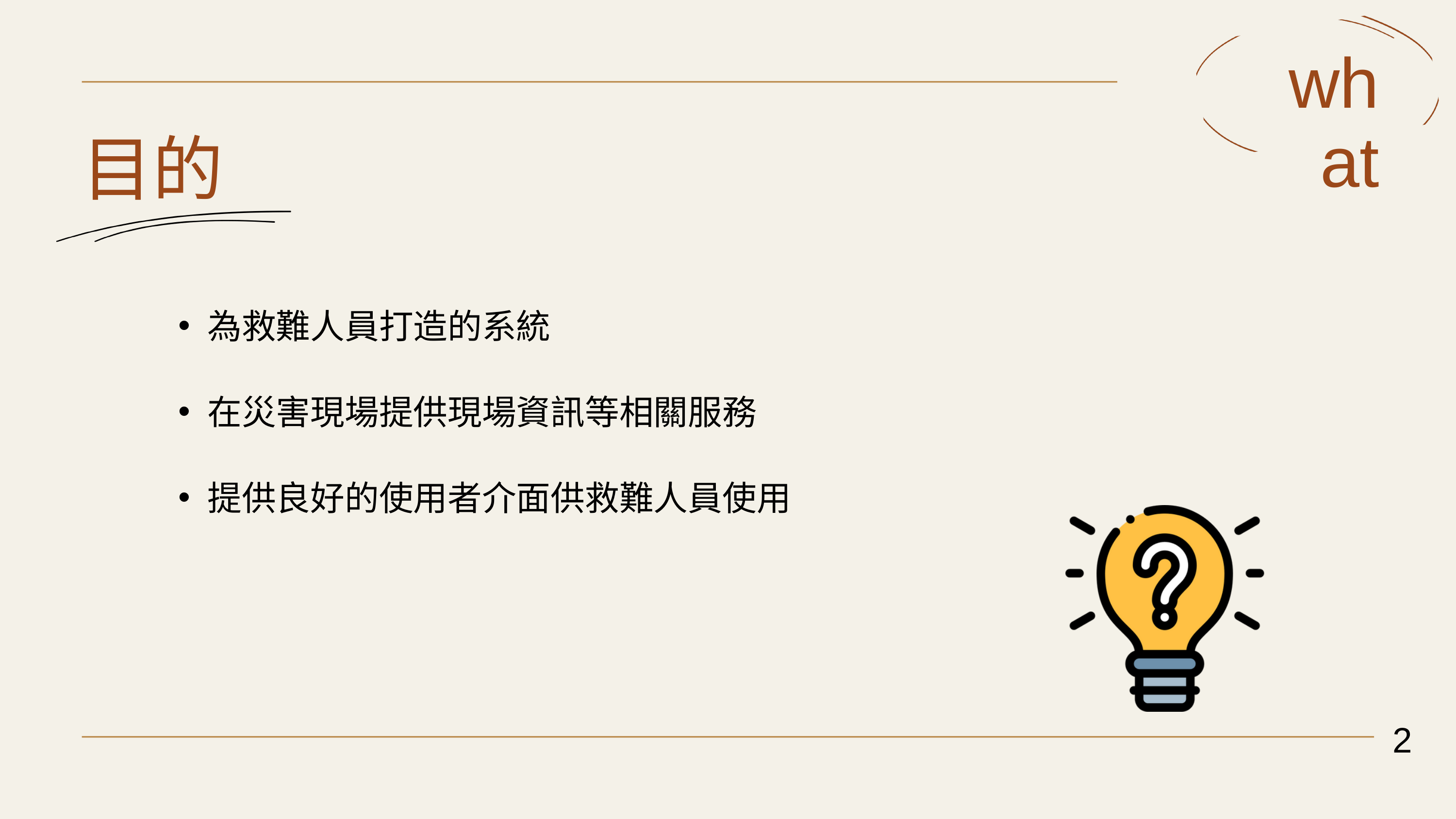

what

目的

為救難人員打造的系統
在災害現場提供現場資訊等相關服務
提供良好的使用者介面供救難人員使用

2